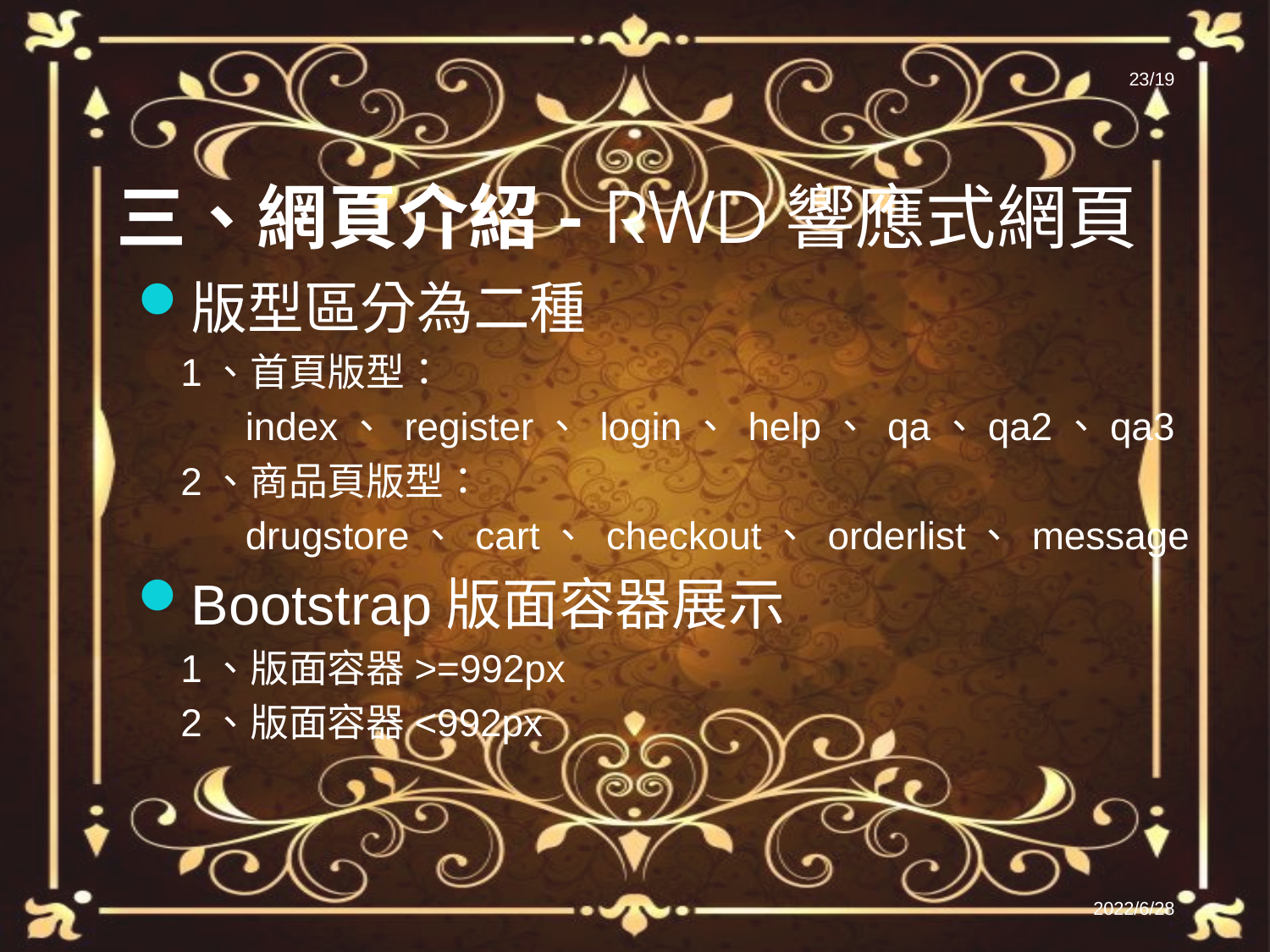

23/19
# 三、網頁介紹- RWD響應式網頁
版型區分為二種
    1、首頁版型：
          index、 register、 login、 help、 qa、qa2、qa3
    2、商品頁版型：
          drugstore、 cart、 checkout、 orderlist、 message
Bootstrap版面容器展示
    1、版面容器>=992px
    2、版面容器<992px
2022/6/28